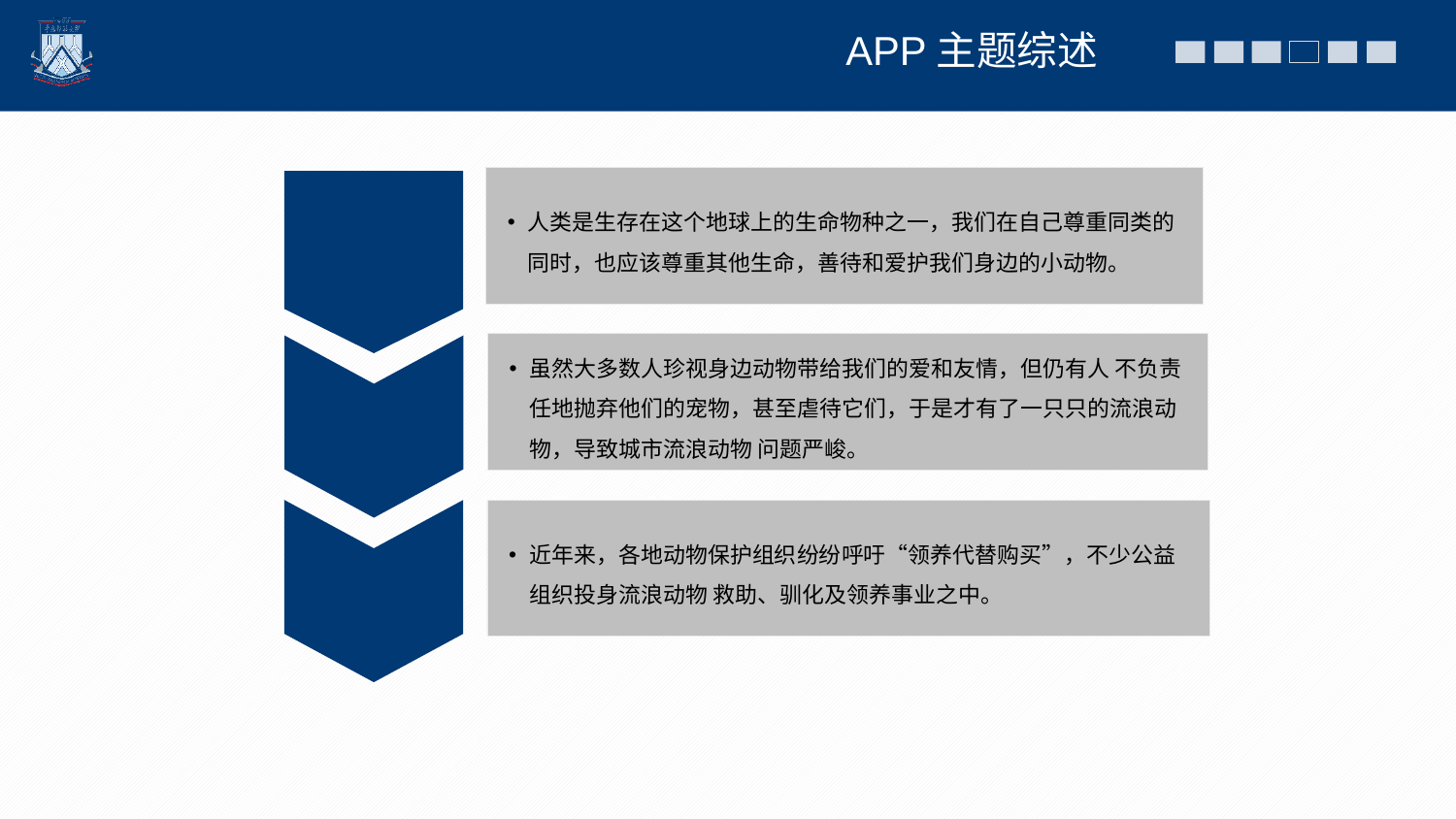

APP主题综述
人类是生存在这个地球上的生命物种之一，我们在自己尊重同类的同时，也应该尊重其他生命，善待和爱护我们身边的小动物。

虽然大多数人珍视身边动物带给我们的爱和友情，但仍有人 不负责任地抛弃他们的宠物，甚至虐待它们，于是才有了一只只的流浪动物，导致城市流浪动物 问题严峻。

近年来，各地动物保护组织纷纷呼吁“领养代替购买”，不少公益组织投身流浪动物 救助、驯化及领养事业之中。